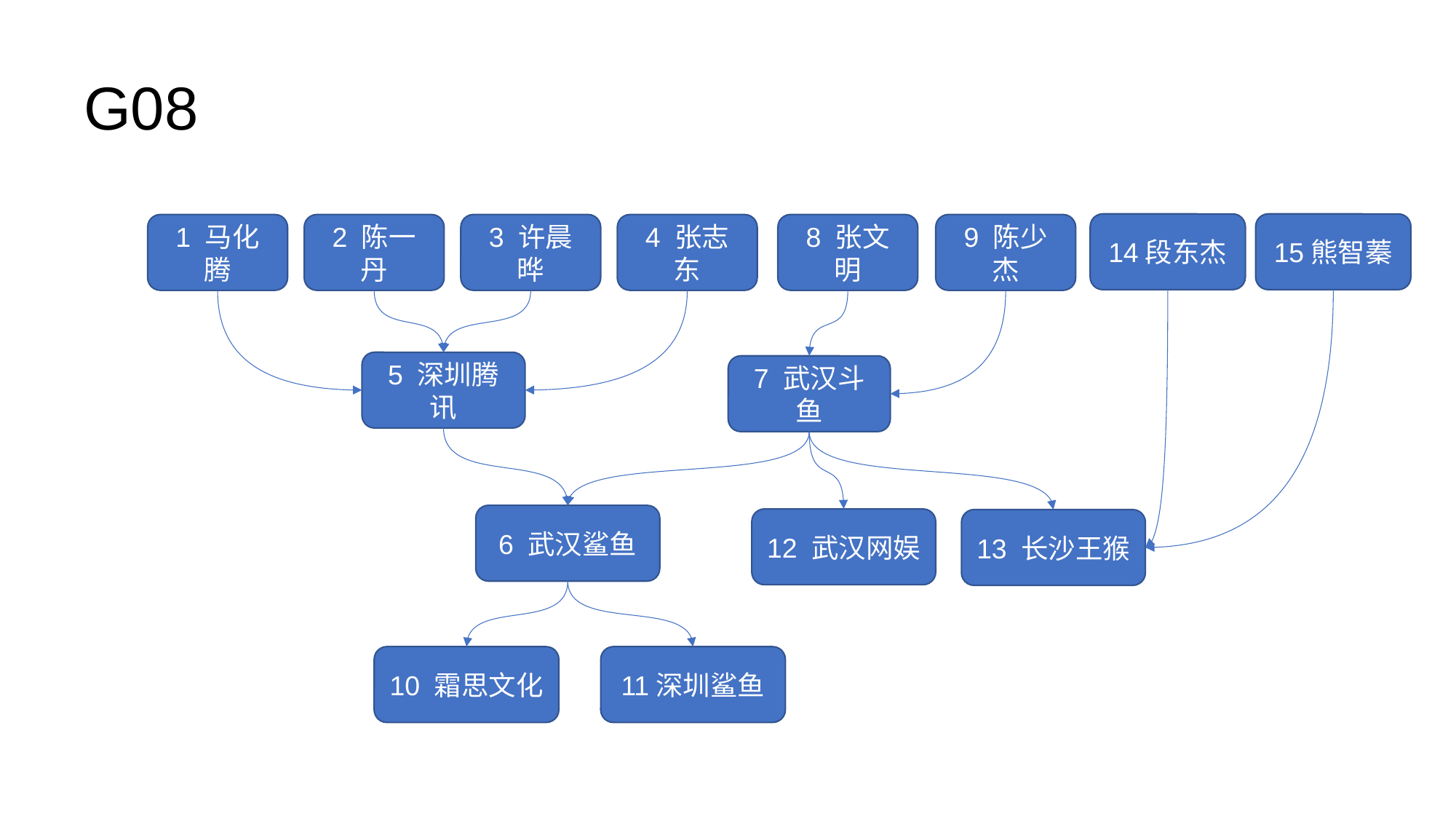

G08
14段东杰
15熊智蓁
2 陈一丹
3 许晨晔
4 张志东
8 张文明
9 陈少杰
1 马化腾
5 深圳腾讯
7 武汉斗鱼
6 武汉鲨鱼
12 武汉网娱
13 长沙王猴
10 霜思文化
11深圳鲨鱼